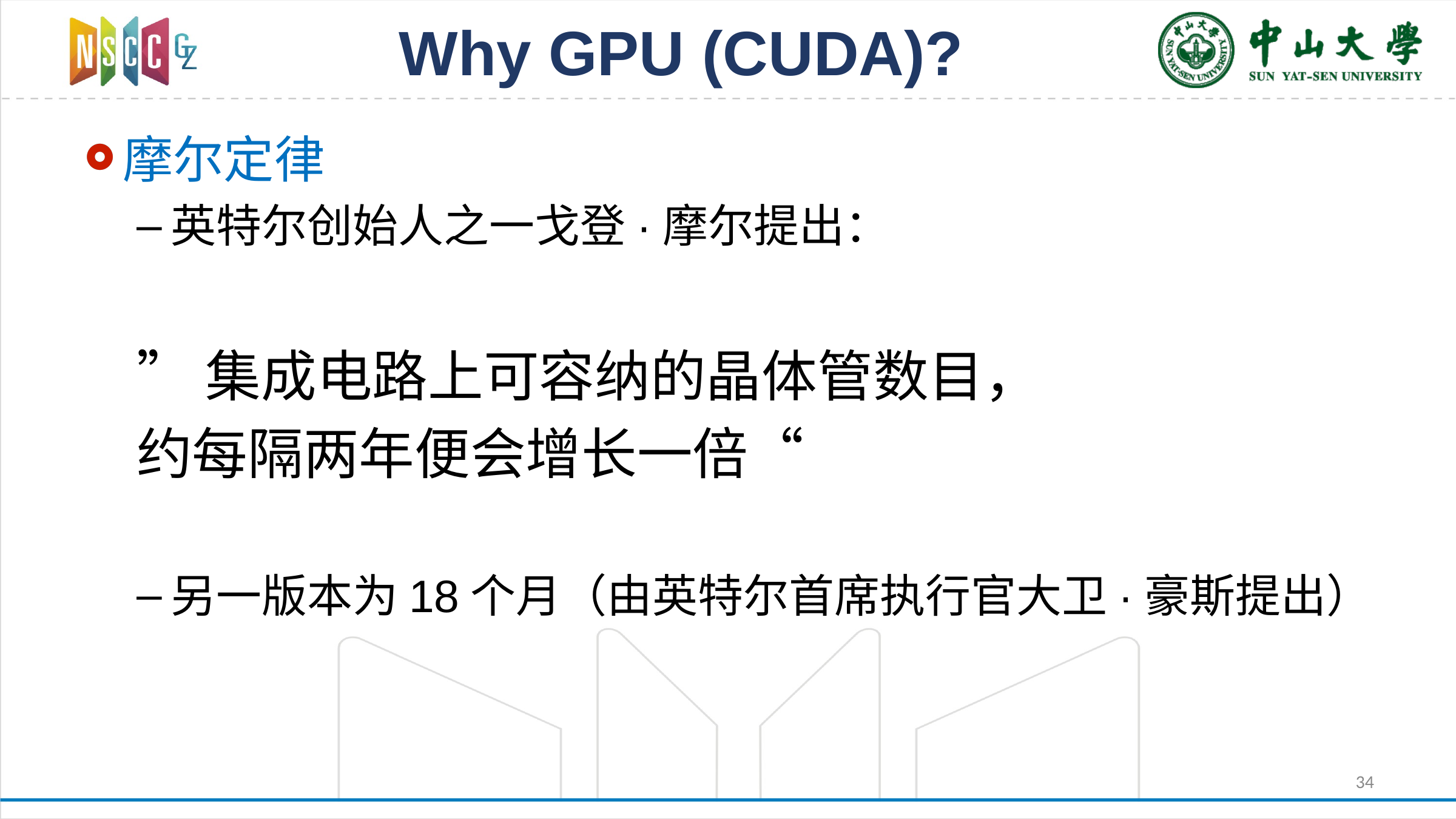

# Why GPU (CUDA)?
摩尔定律
英特尔创始人之一戈登·摩尔提出：

”集成电路上可容纳的晶体管数目，
约每隔两年便会增长一倍“

另一版本为18个月（由英特尔首席执行官大卫·豪斯提出）
34